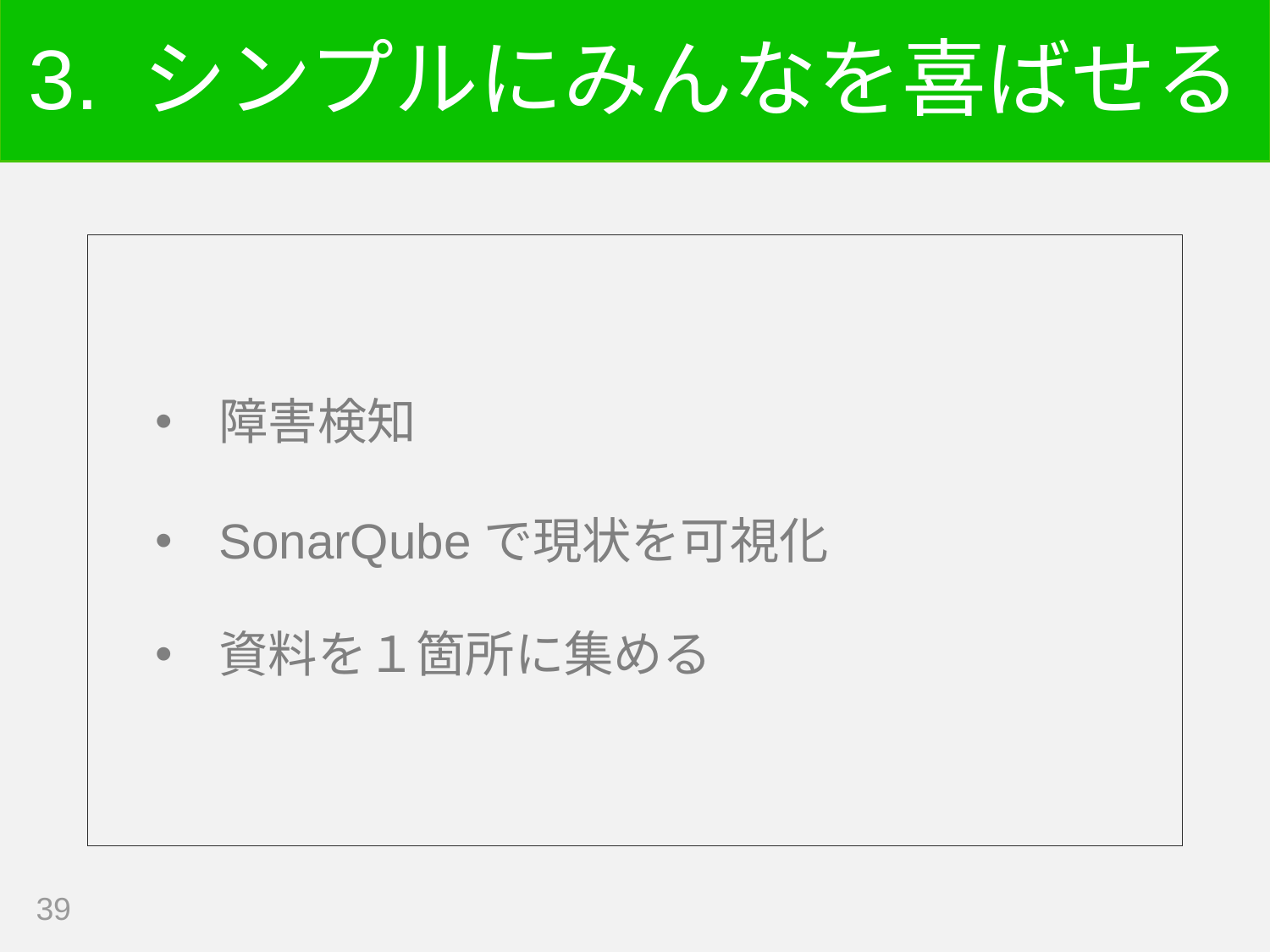

# 3. シンプルにみんなを喜ばせる
障害検知
SonarQubeで現状を可視化
資料を１箇所に集める
39